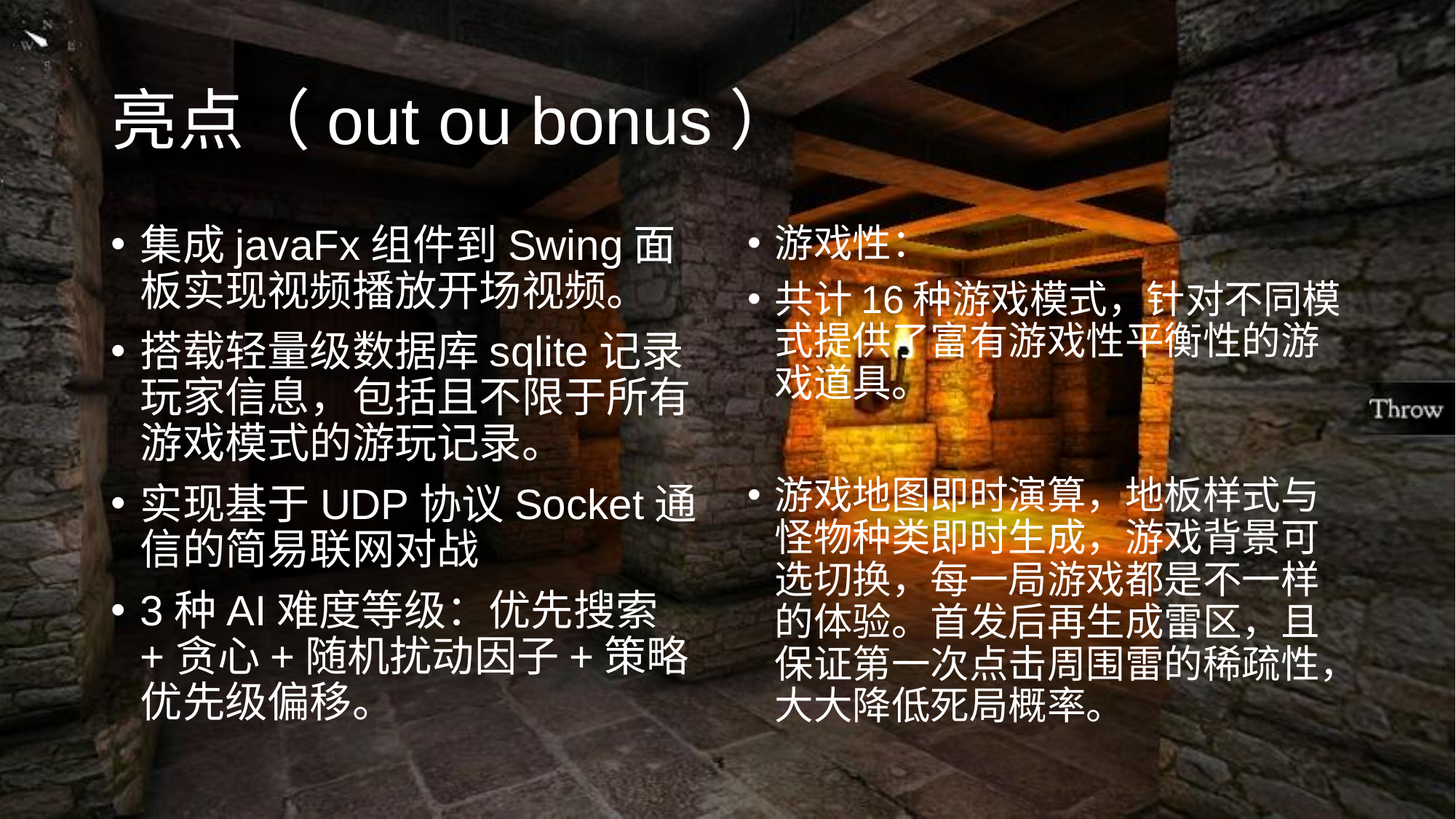

# 亮点（out ou bonus）
集成javaFx组件到Swing面板实现视频播放开场视频。
搭载轻量级数据库sqlite记录玩家信息，包括且不限于所有游戏模式的游玩记录。
实现基于UDP协议Socket通信的简易联网对战
3种AI难度等级：优先搜索+贪心+随机扰动因子+策略优先级偏移。
游戏性：
共计16种游戏模式，针对不同模式提供了富有游戏性平衡性的游戏道具。

游戏地图即时演算，地板样式与怪物种类即时生成，游戏背景可选切换，每一局游戏都是不一样的体验。首发后再生成雷区，且保证第一次点击周围雷的稀疏性，大大降低死局概率。